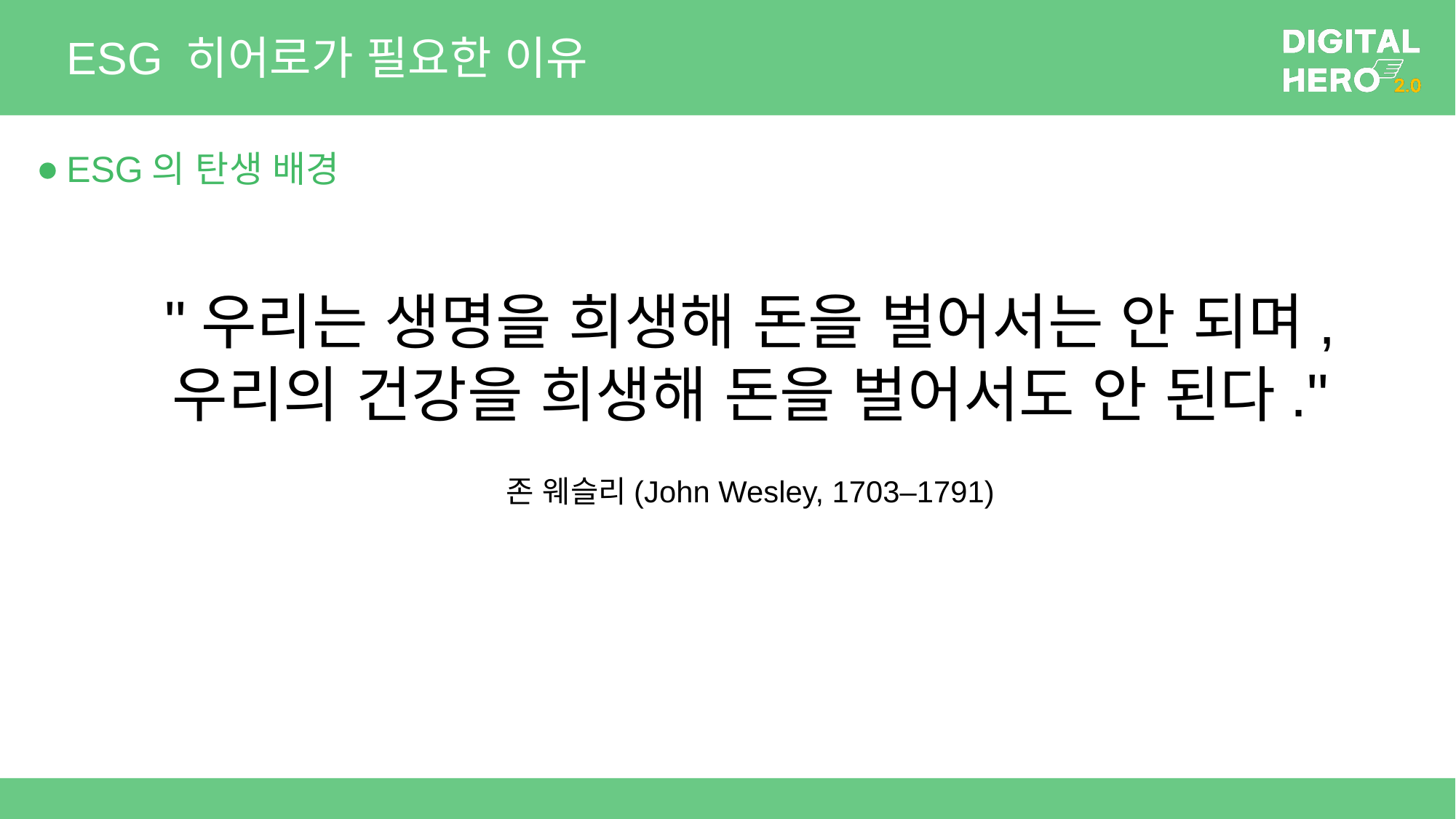

# ESG 히어로가 필요한 이유
ESG의 탄생 배경

"우리는 생명을 희생해 돈을 벌어서는 안 되며,
우리의 건강을 희생해 돈을 벌어서도 안 된다."
존 웨슬리(John Wesley, 1703–1791)